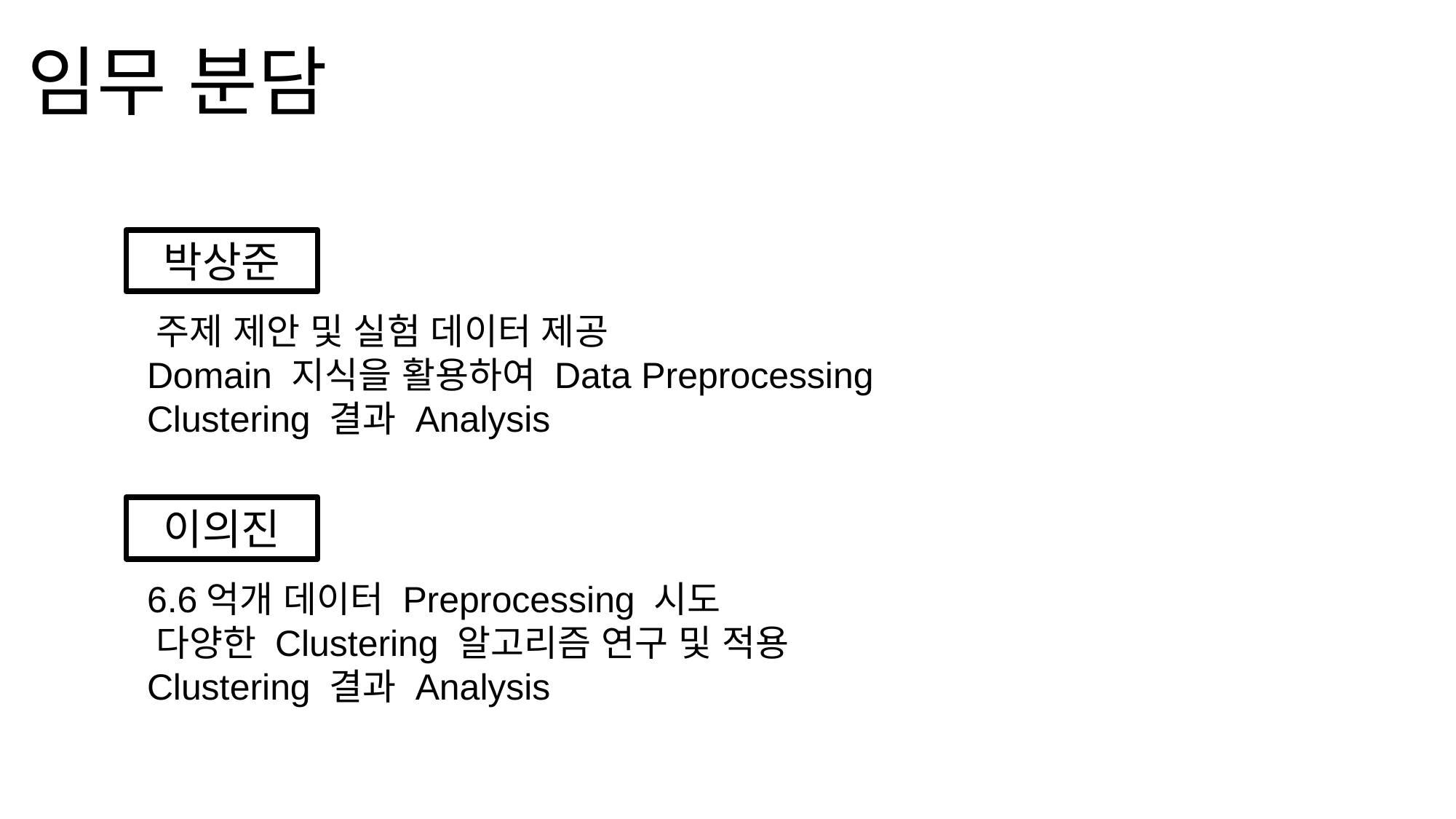

임무 분담
박상준
 주제 제안 및 실험 데이터 제공
 Domain 지식을 활용하여 Data Preprocessing
 Clustering 결과 Analysis
이의진
 6.6억개 데이터 Preprocessing 시도
 다양한 Clustering 알고리즘 연구 및 적용
 Clustering 결과 Analysis